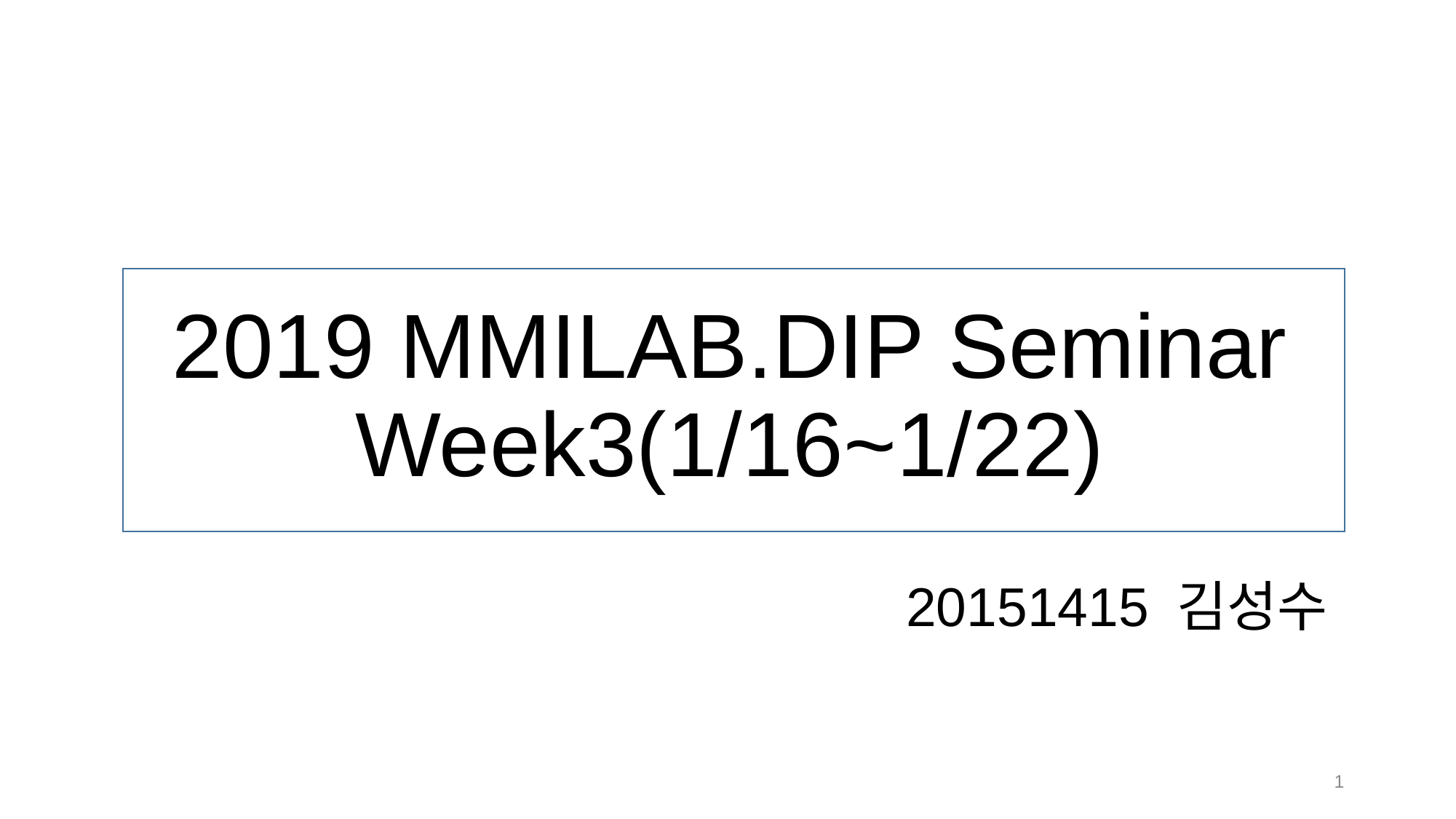

# 2019 MMILAB.DIP Seminar Week3(1/16~1/22)

20151415 김성수
1